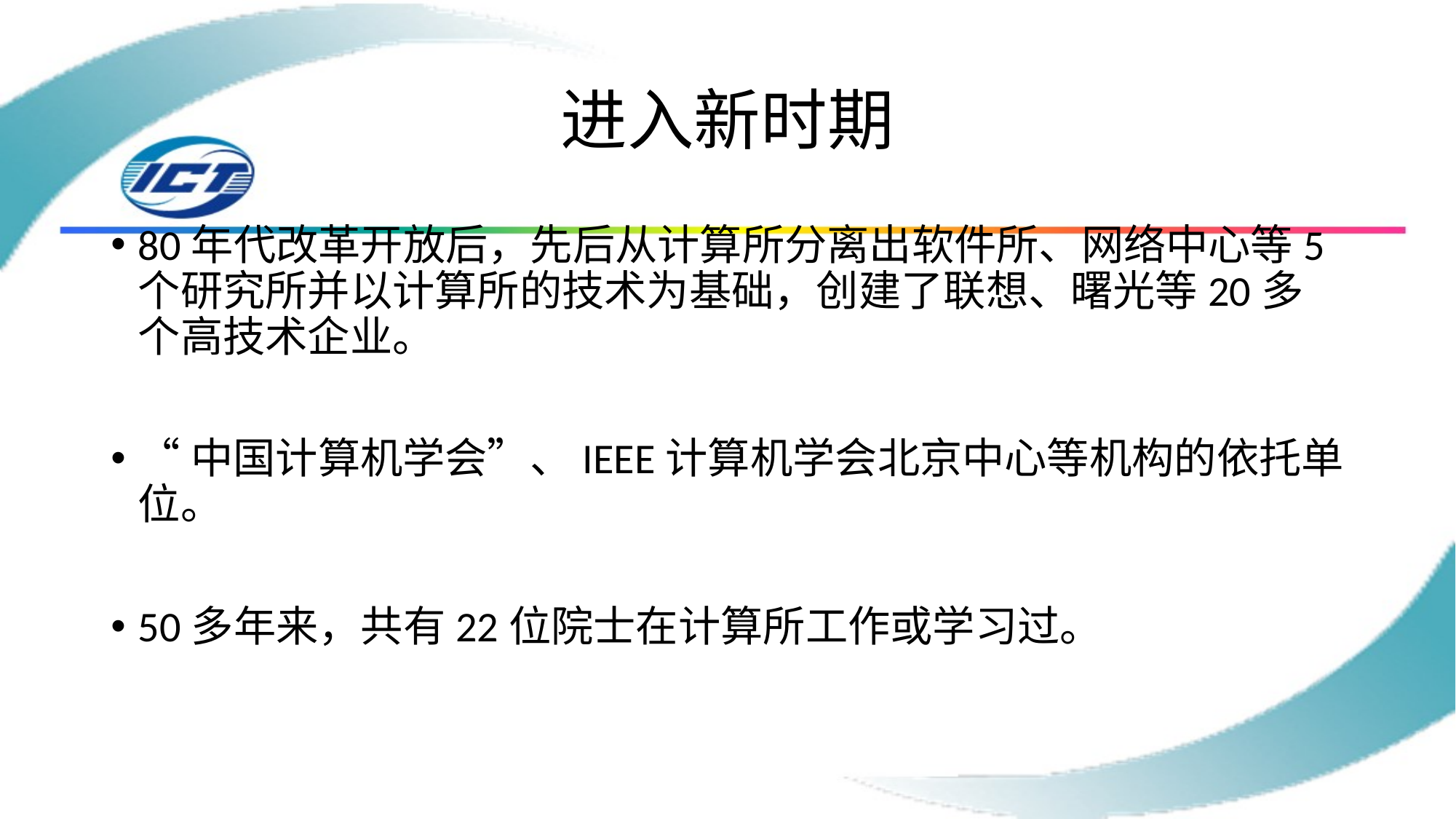

# 进入新时期
80年代改革开放后，先后从计算所分离出软件所、网络中心等5个研究所并以计算所的技术为基础，创建了联想、曙光等20多个高技术企业。

“中国计算机学会”、IEEE计算机学会北京中心等机构的依托单位。

50多年来，共有22位院士在计算所工作或学习过。